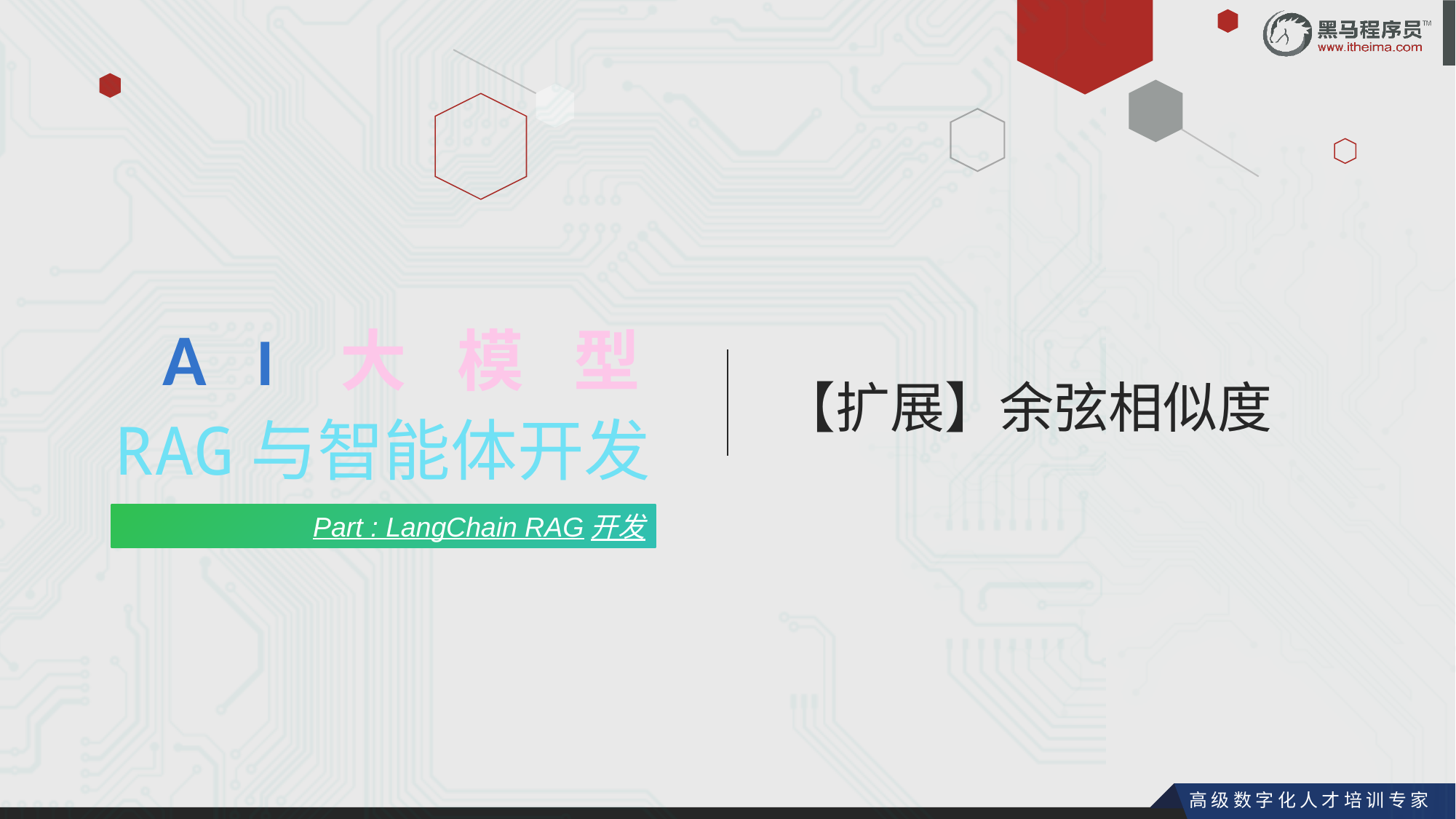

AI大模型
【扩展】余弦相似度
RAG与智能体开发
Part : LangChain RAG开发